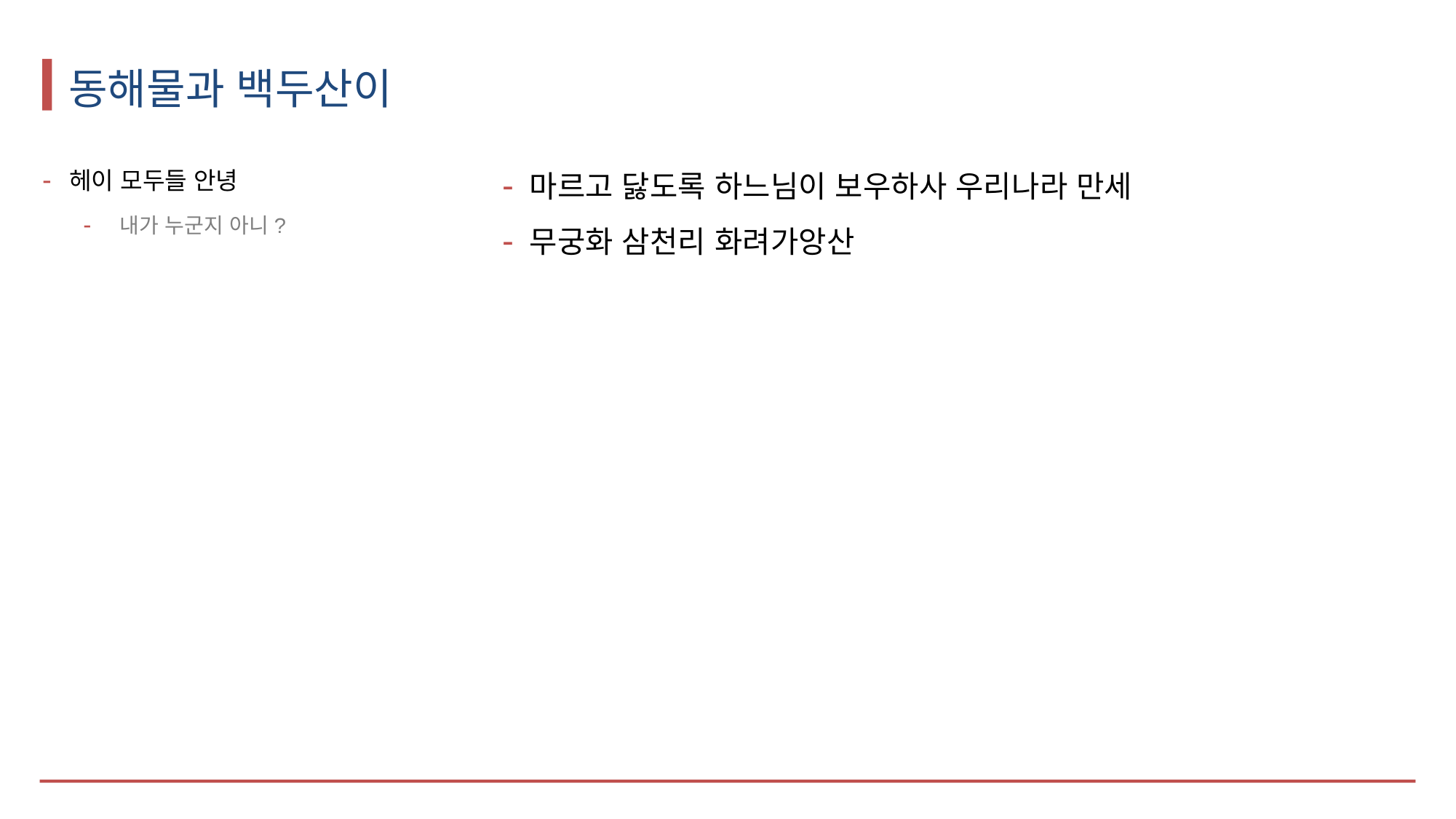

# 동해물과 백두산이
헤이 모두들 안녕
내가 누군지 아니?
마르고 닳도록 하느님이 보우하사 우리나라 만세
무궁화 삼천리 화려가앙산